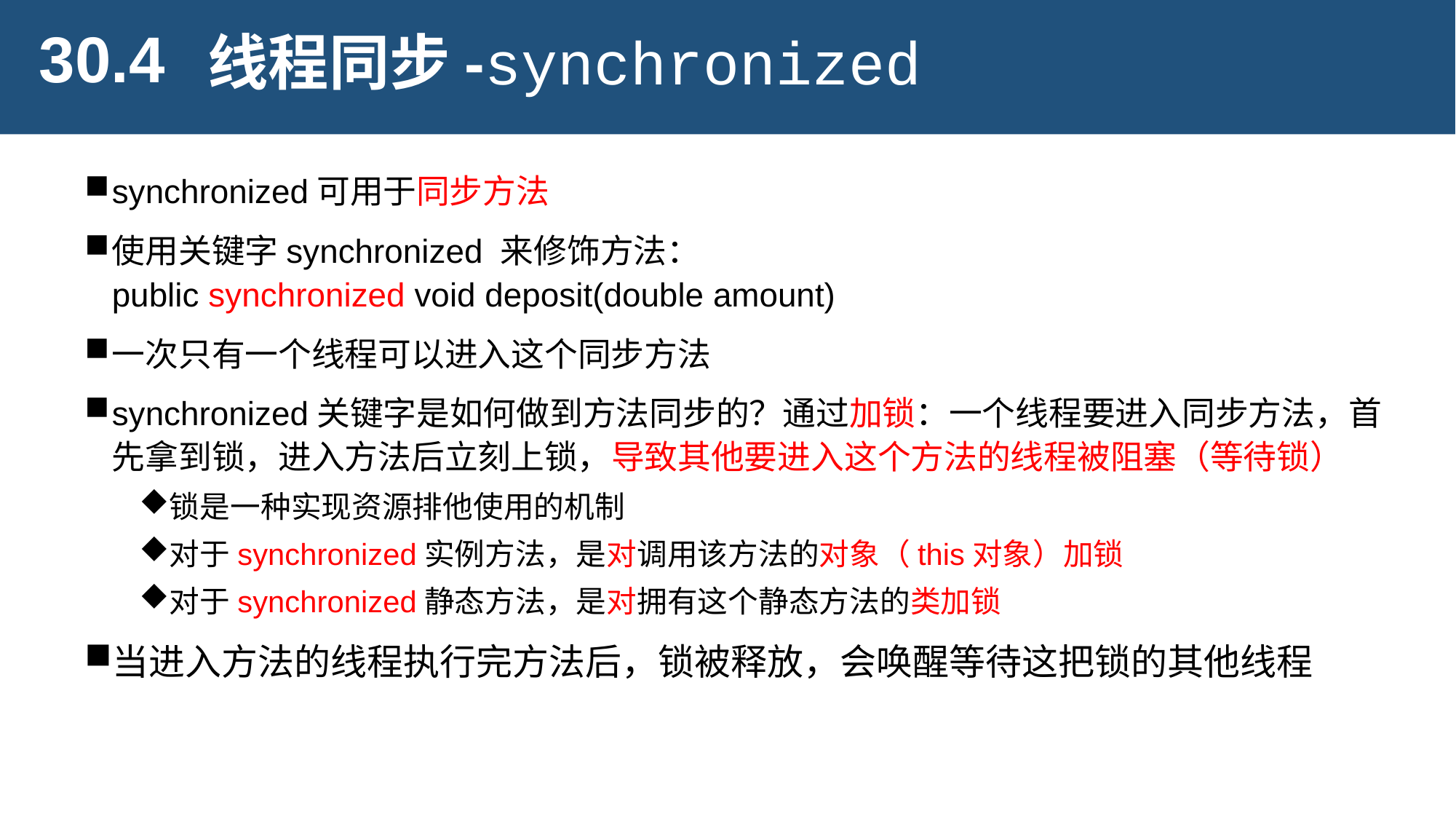

30.4
线程同步-synchronized
synchronized可用于同步方法
使用关键字synchronized 来修饰方法：
public synchronized void deposit(double amount)
一次只有一个线程可以进入这个同步方法
synchronized关键字是如何做到方法同步的？通过加锁：一个线程要进入同步方法，首先拿到锁，进入方法后立刻上锁，导致其他要进入这个方法的线程被阻塞（等待锁）
锁是一种实现资源排他使用的机制
对于synchronized实例方法，是对调用该方法的对象（this对象）加锁
对于synchronized静态方法，是对拥有这个静态方法的类加锁
当进入方法的线程执行完方法后，锁被释放，会唤醒等待这把锁的其他线程